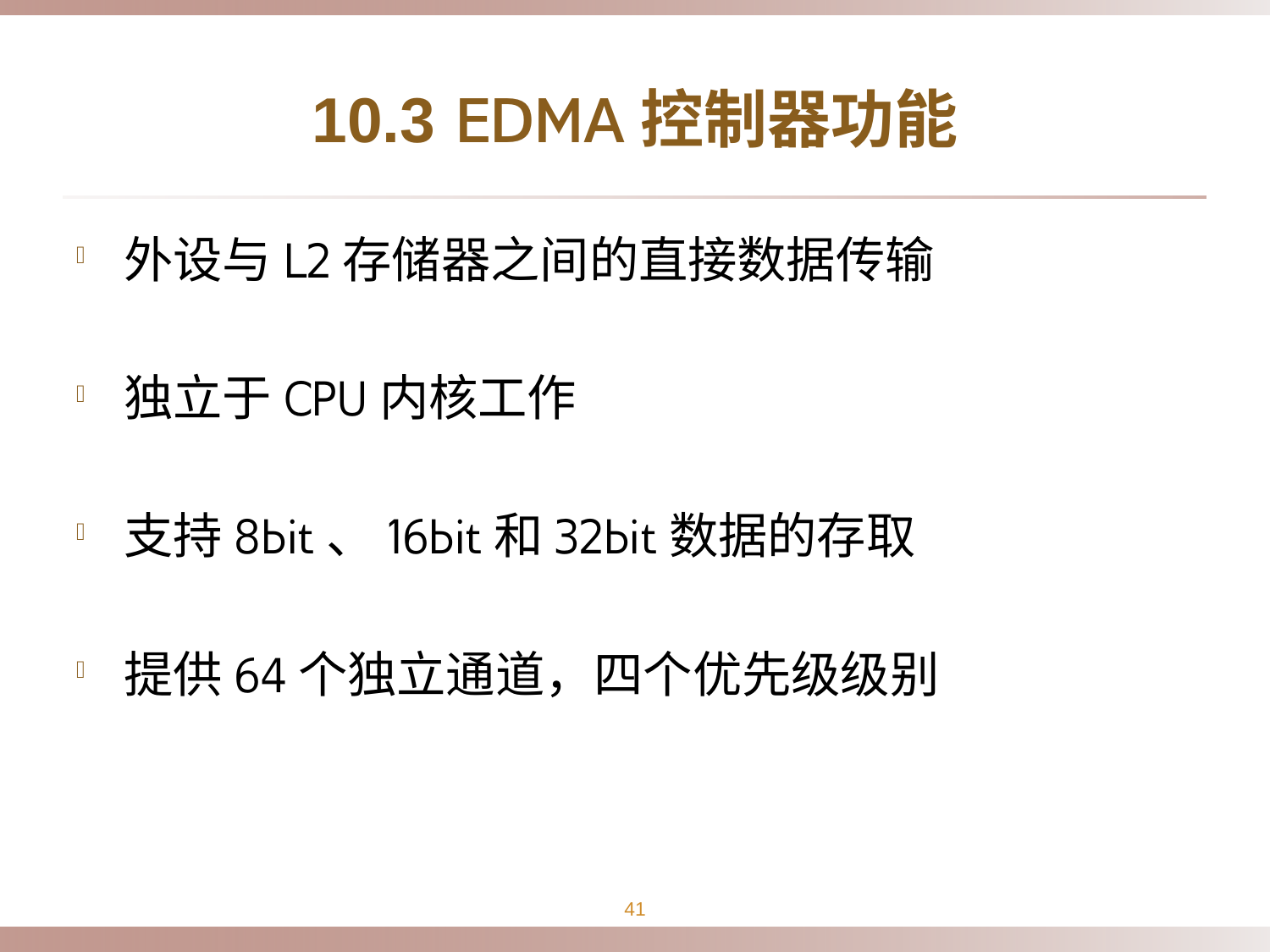

# 10.3 EDMA控制器功能
外设与L2存储器之间的直接数据传输

独立于CPU内核工作

支持8bit、16bit和32bit数据的存取

提供64个独立通道，四个优先级级别
41